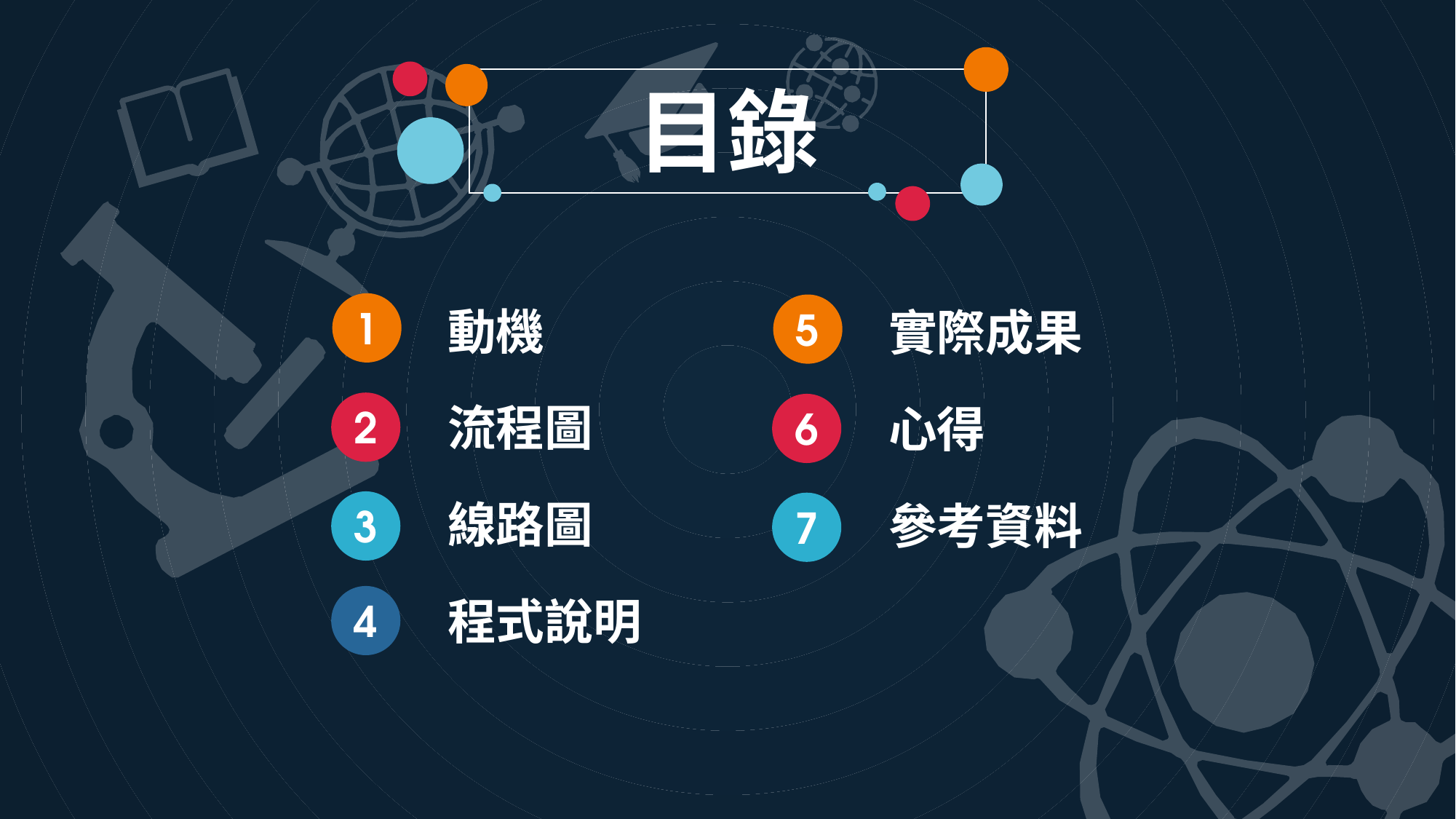

目錄

1
5
動機
實際成果
流程圖
2
心得
6
線路圖
參考資料
3
7
程式說明
4